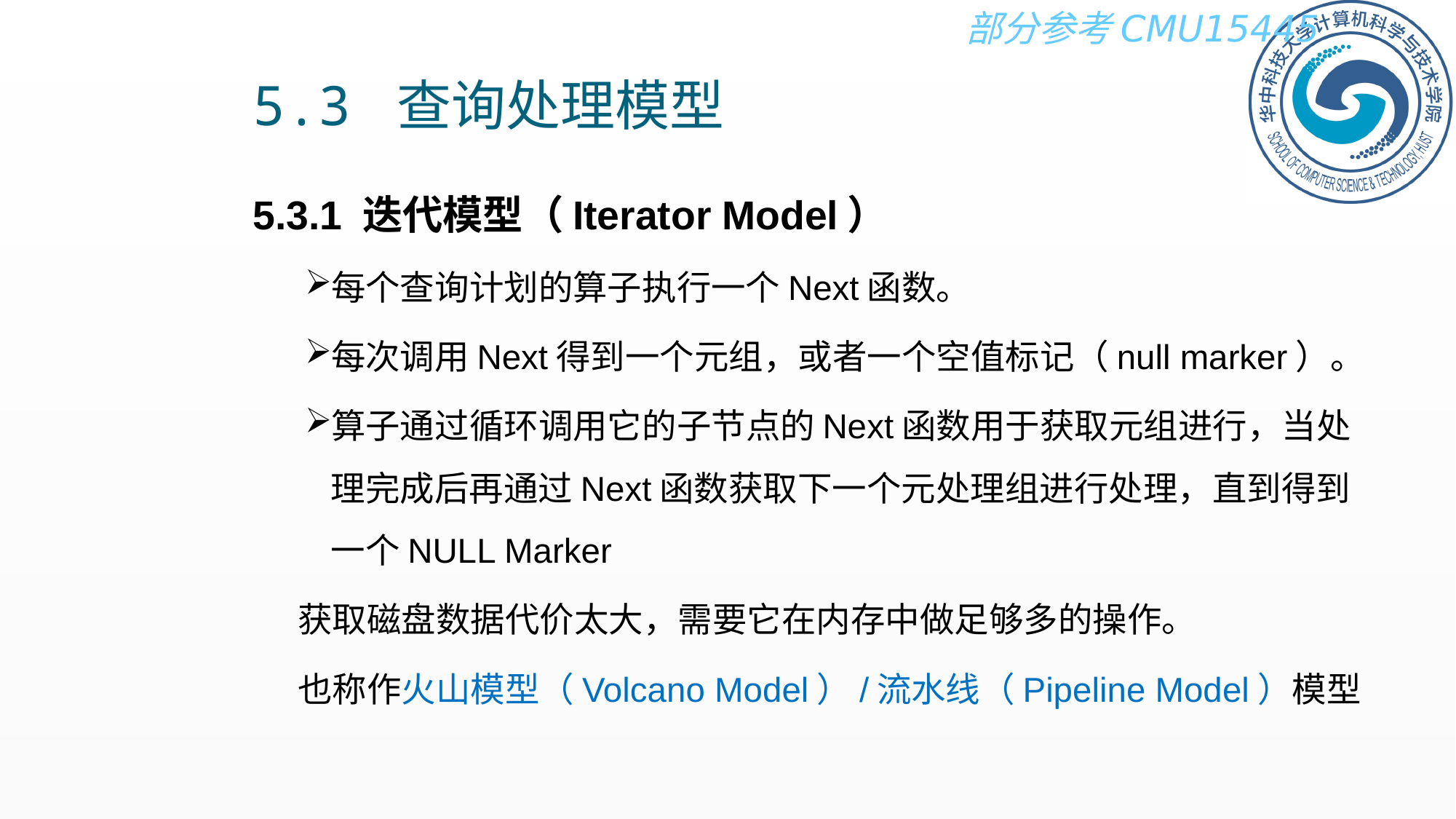

5.3 查询处理模型
5.3.1 迭代模型（Iterator Model）
每个查询计划的算子执行一个Next函数。
每次调用Next得到一个元组，或者一个空值标记（null marker）。
算子通过循环调用它的子节点的Next函数用于获取元组进行，当处理完成后再通过Next函数获取下一个元处理组进行处理，直到得到一个NULL Marker
获取磁盘数据代价太大，需要它在内存中做足够多的操作。
也称作火山模型（Volcano Model）/流水线（Pipeline Model）模型

140